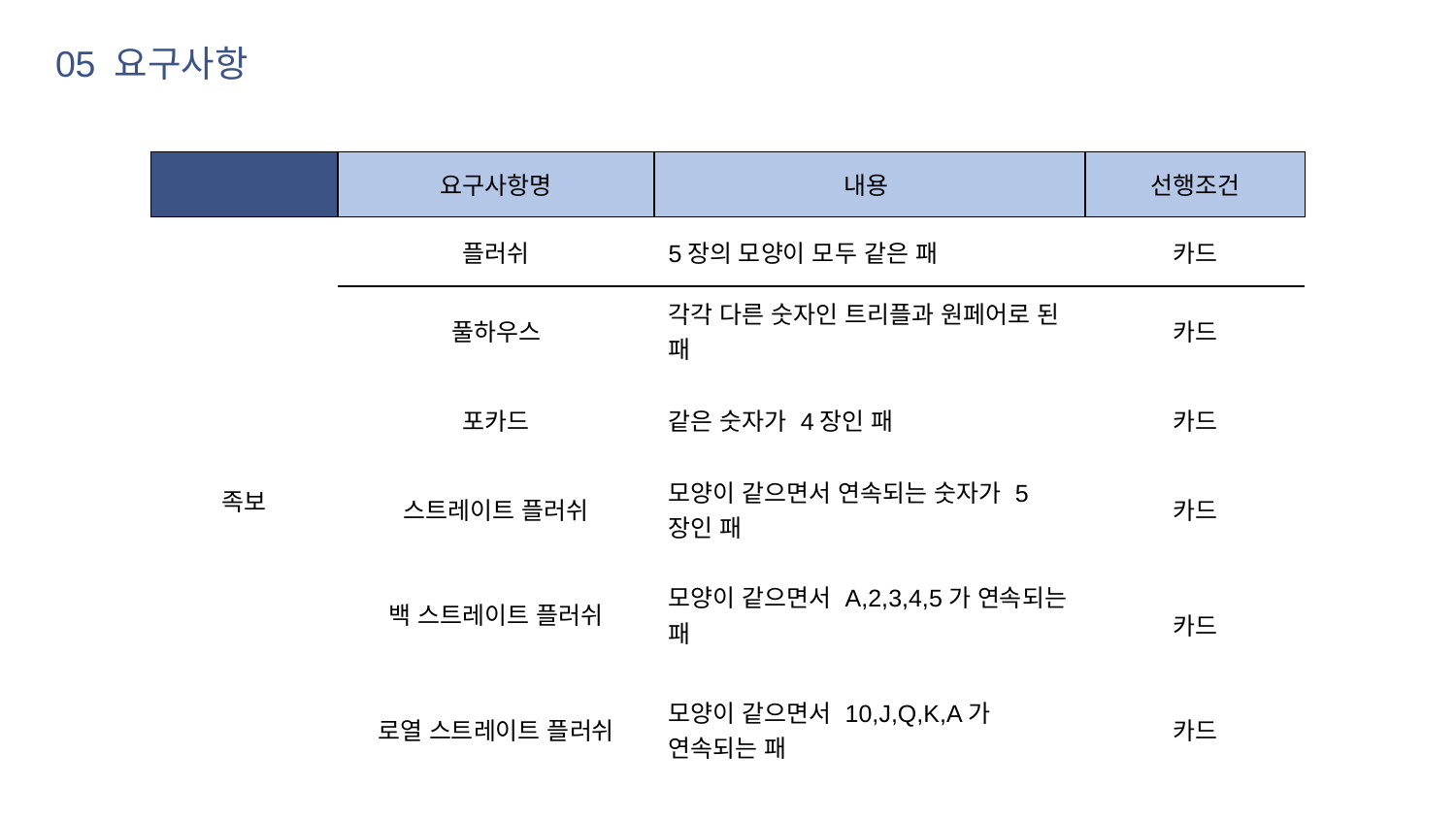

05 요구사항
|  | 요구사항명 | 내용 | 선행조건 |
| --- | --- | --- | --- |
| 족보 | 플러쉬 | 5장의 모양이 모두 같은 패 | 카드 |
|  | 풀하우스 | 각각 다른 숫자인 트리플과 원페어로 된 패 | 카드 |
|  | 포카드 | 같은 숫자가 4장인 패 | 카드 |
|  | 스트레이트 플러쉬 | 모양이 같으면서 연속되는 숫자가 5장인 패 | 카드 |
|  | 백 스트레이트 플러쉬 | 모양이 같으면서 A,2,3,4,5가 연속되는 패 | 카드 |
|  | 로열 스트레이트 플러쉬 | 모양이 같으면서 10,J,Q,K,A가 연속되는 패 | 카드 |